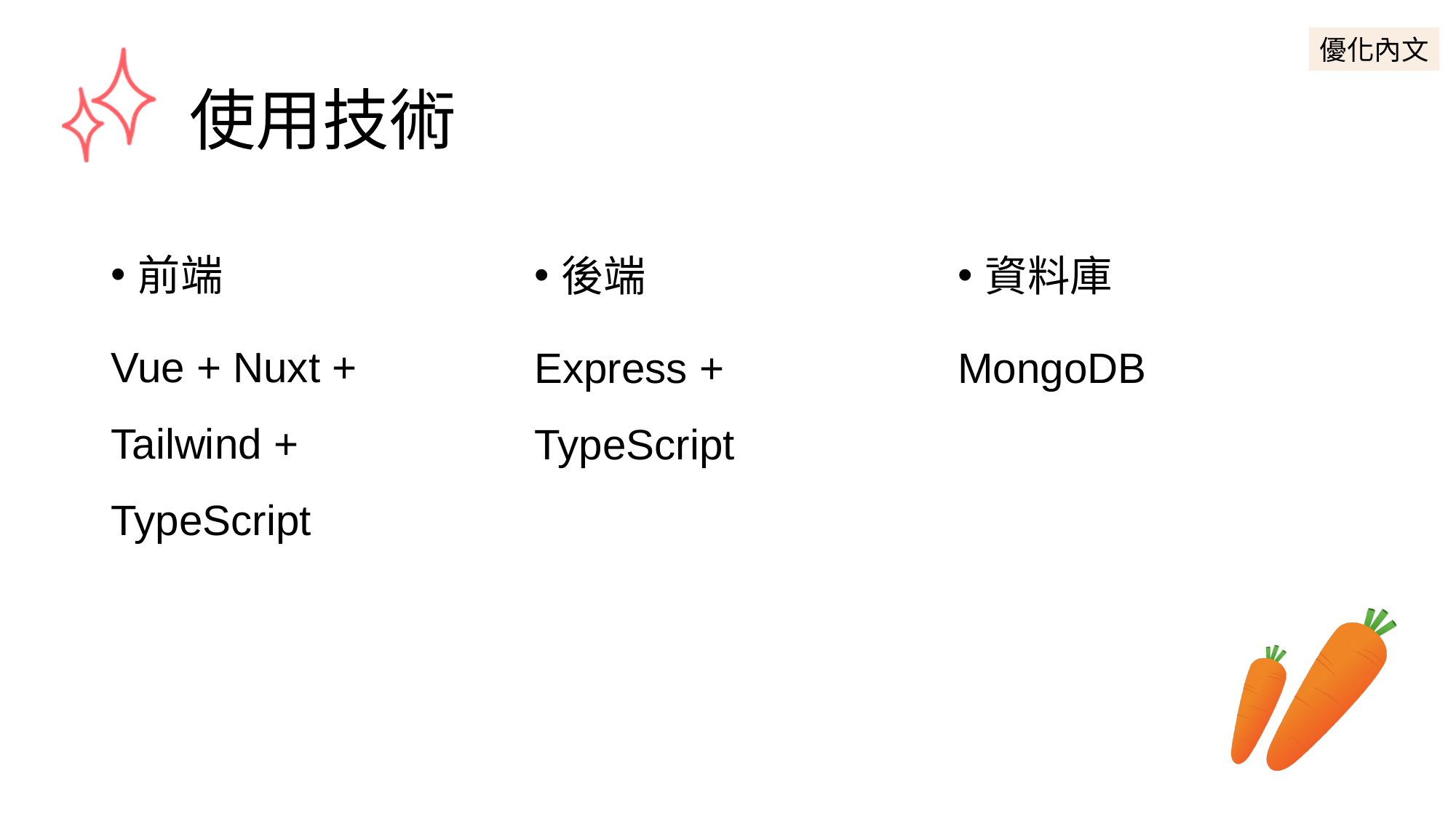

優化內文
# 使用技術
前端
Vue + Nuxt + Tailwind + TypeScript
後端
Express + TypeScript

資料庫
MongoDB